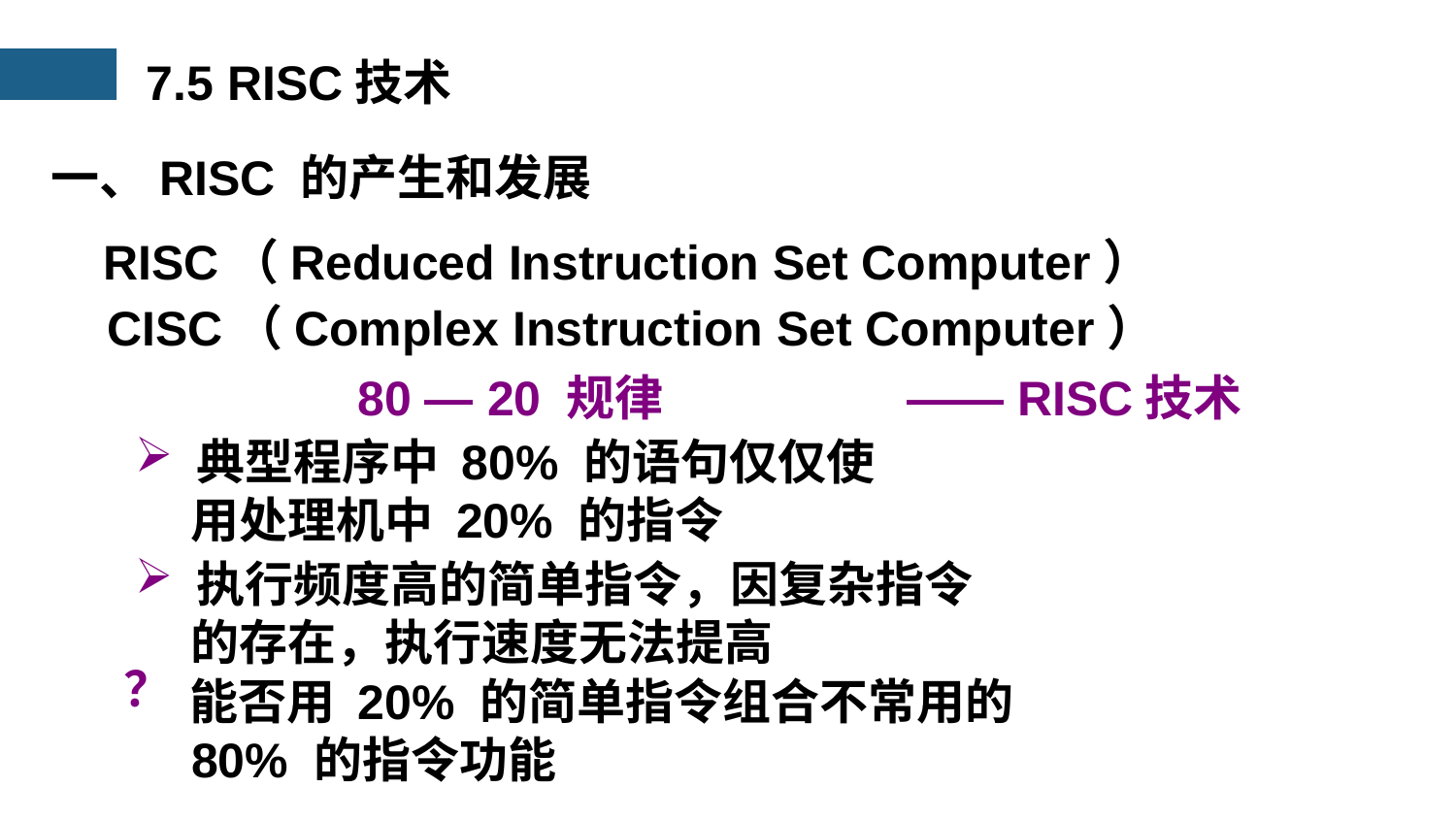

7.5 RISC技术
一、RISC 的产生和发展
RISC（Reduced Instruction Set Computer）
CISC（Complex Instruction Set Computer）
        80 — 20 规律
—— RISC技术
 典型程序中 80% 的语句仅仅使
    用处理机中 20% 的指令
 执行频度高的简单指令，因复杂指令
    的存在，执行速度无法提高
？
     能否用 20% 的简单指令组合不常用的
     80% 的指令功能